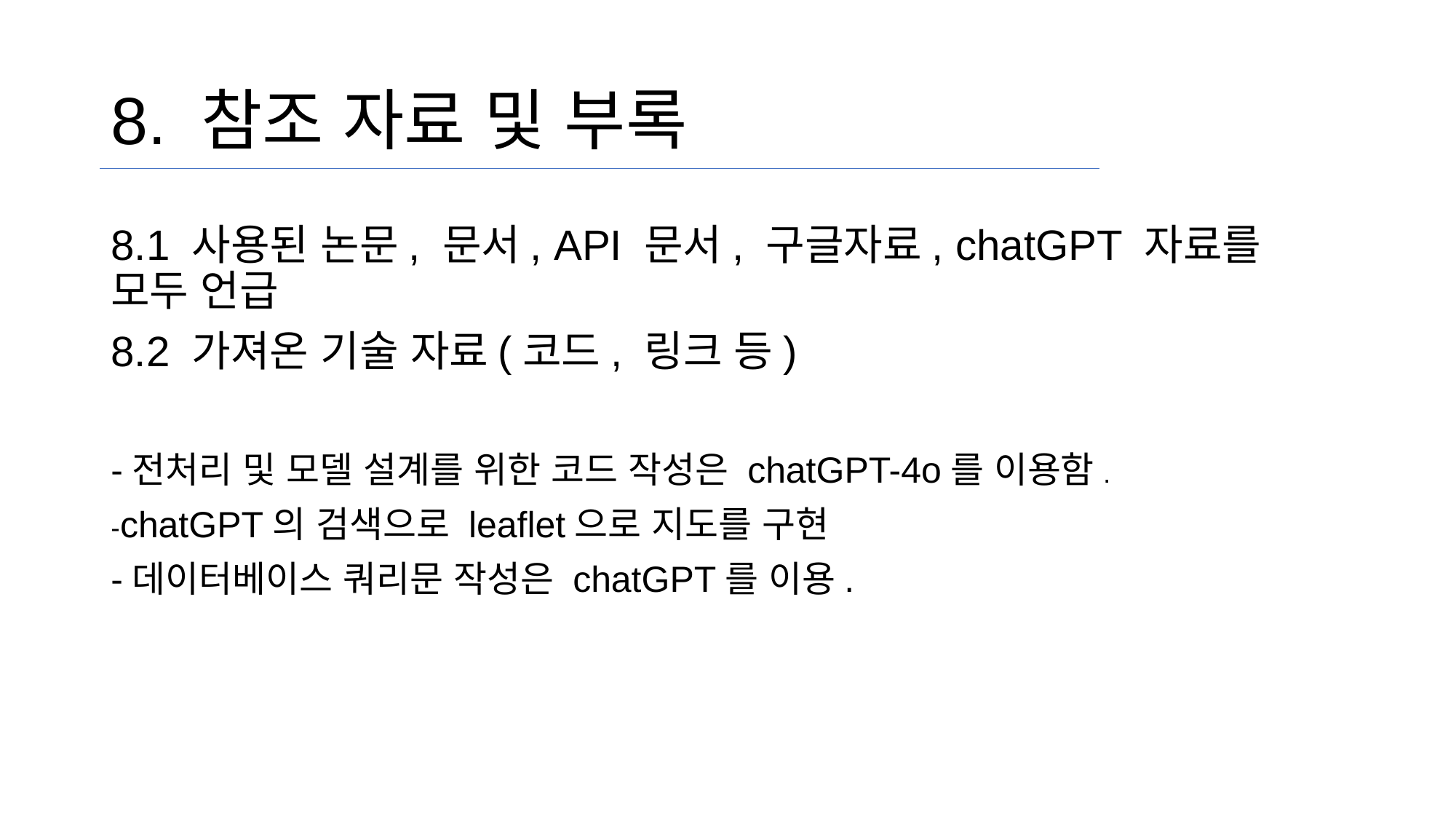

# 8. 참조 자료 및 부록
8.1 사용된 논문, 문서, API 문서, 구글자료, chatGPT 자료를 모두 언급
8.2 가져온 기술 자료(코드, 링크 등)

-전처리 및 모델 설계를 위한 코드 작성은 chatGPT-4o를 이용함.
-chatGPT의 검색으로 leaflet으로 지도를 구현
-데이터베이스 쿼리문 작성은 chatGPT를 이용.